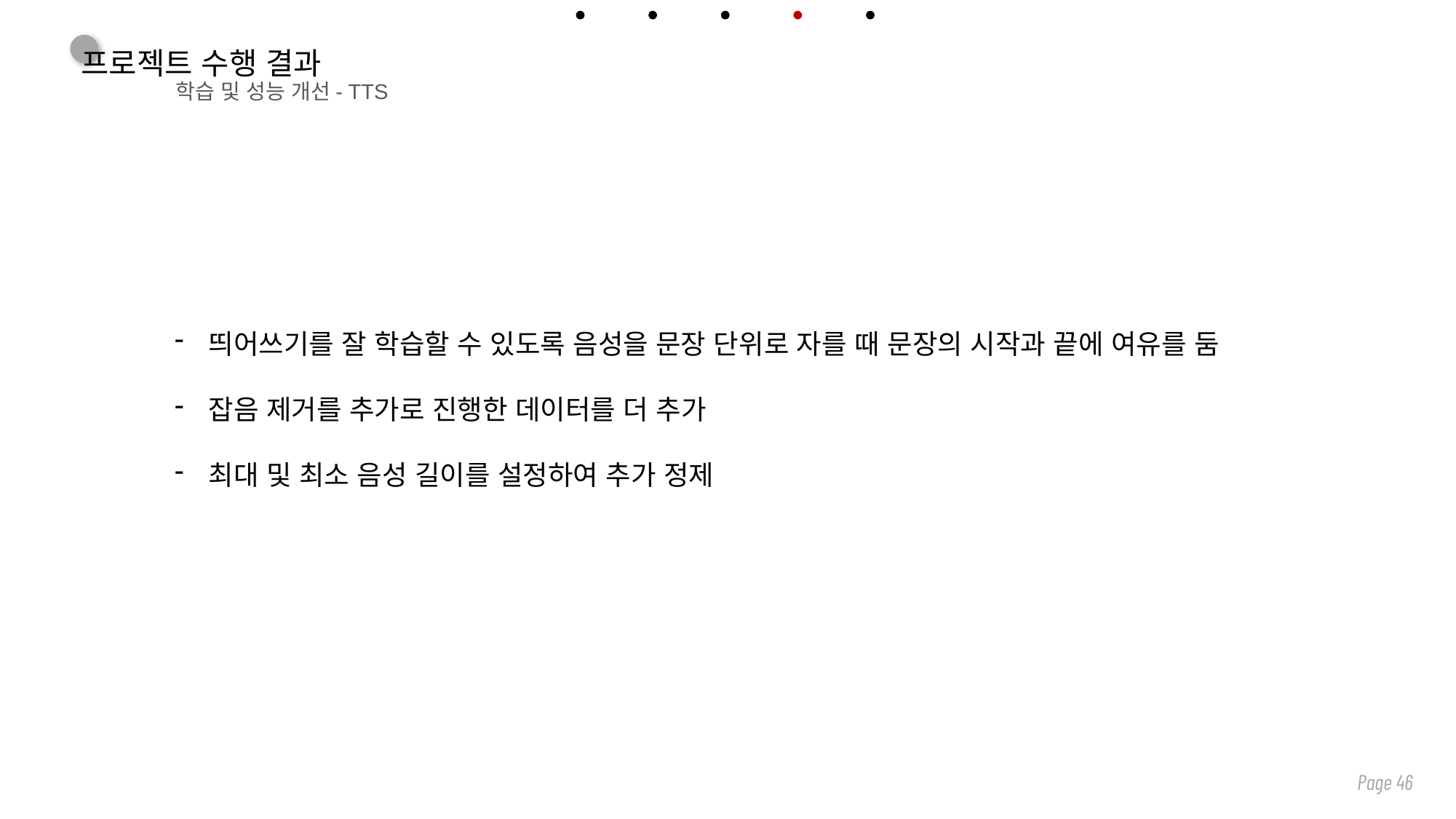

프로젝트 수행 결과
학습 및 성능 개선
- TTS
띄어쓰기를 잘 학습할 수 있도록 음성을 문장 단위로 자를 때 문장의 시작과 끝에 여유를 둠

잡음 제거를 추가로 진행한 데이터를 더 추가

최대 및 최소 음성 길이를 설정하여 추가 정제
Page 46